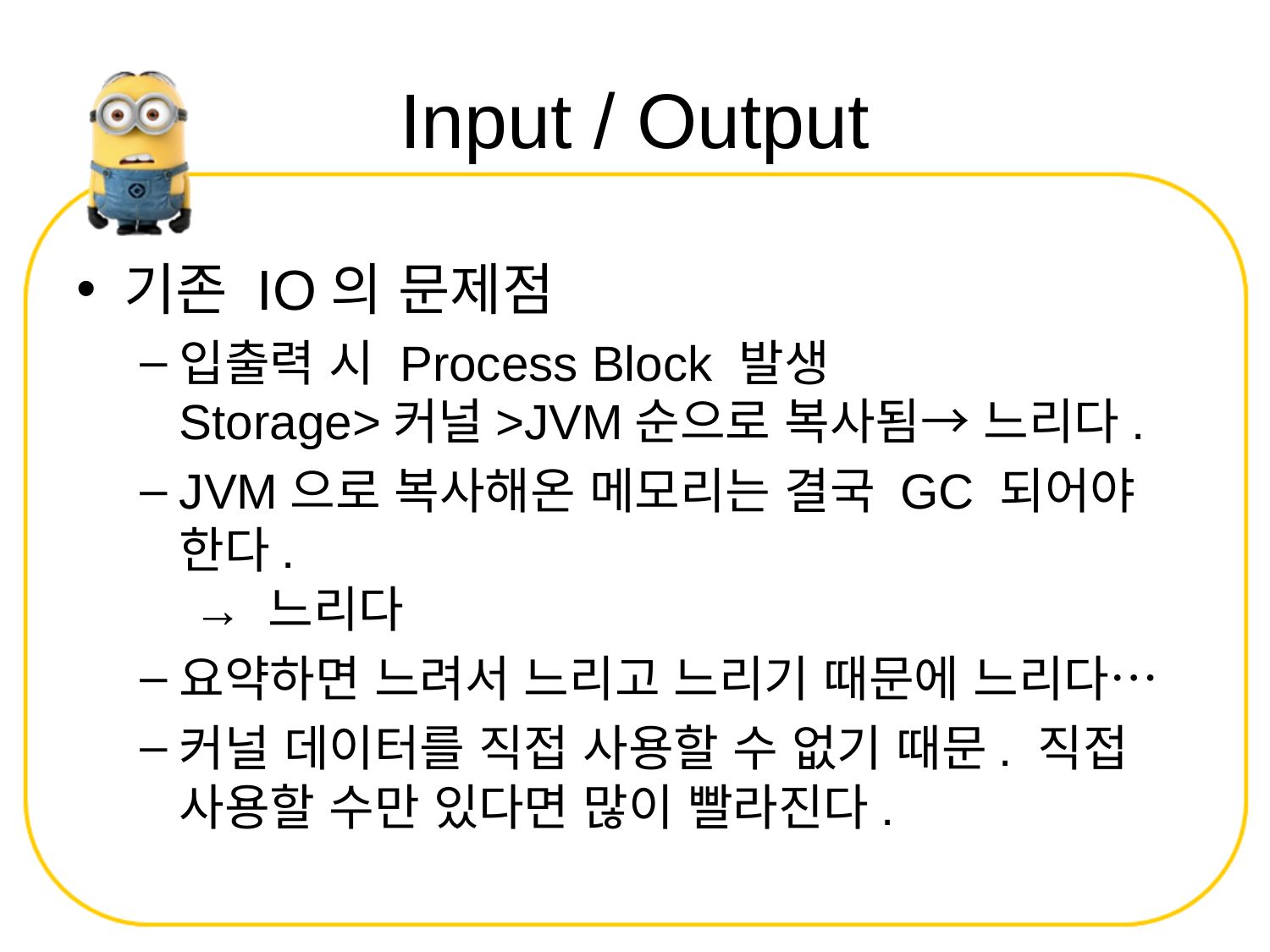

# Input / Output
기존 IO의 문제점
입출력 시 Process Block 발생
Storage>커널>JVM순으로 복사됨→ 느리다.
JVM으로 복사해온 메모리는 결국 GC 되어야 한다.
 → 느리다
요약하면 느려서 느리고 느리기 때문에 느리다…
커널 데이터를 직접 사용할 수 없기 때문. 직접 사용할 수만 있다면 많이 빨라진다.